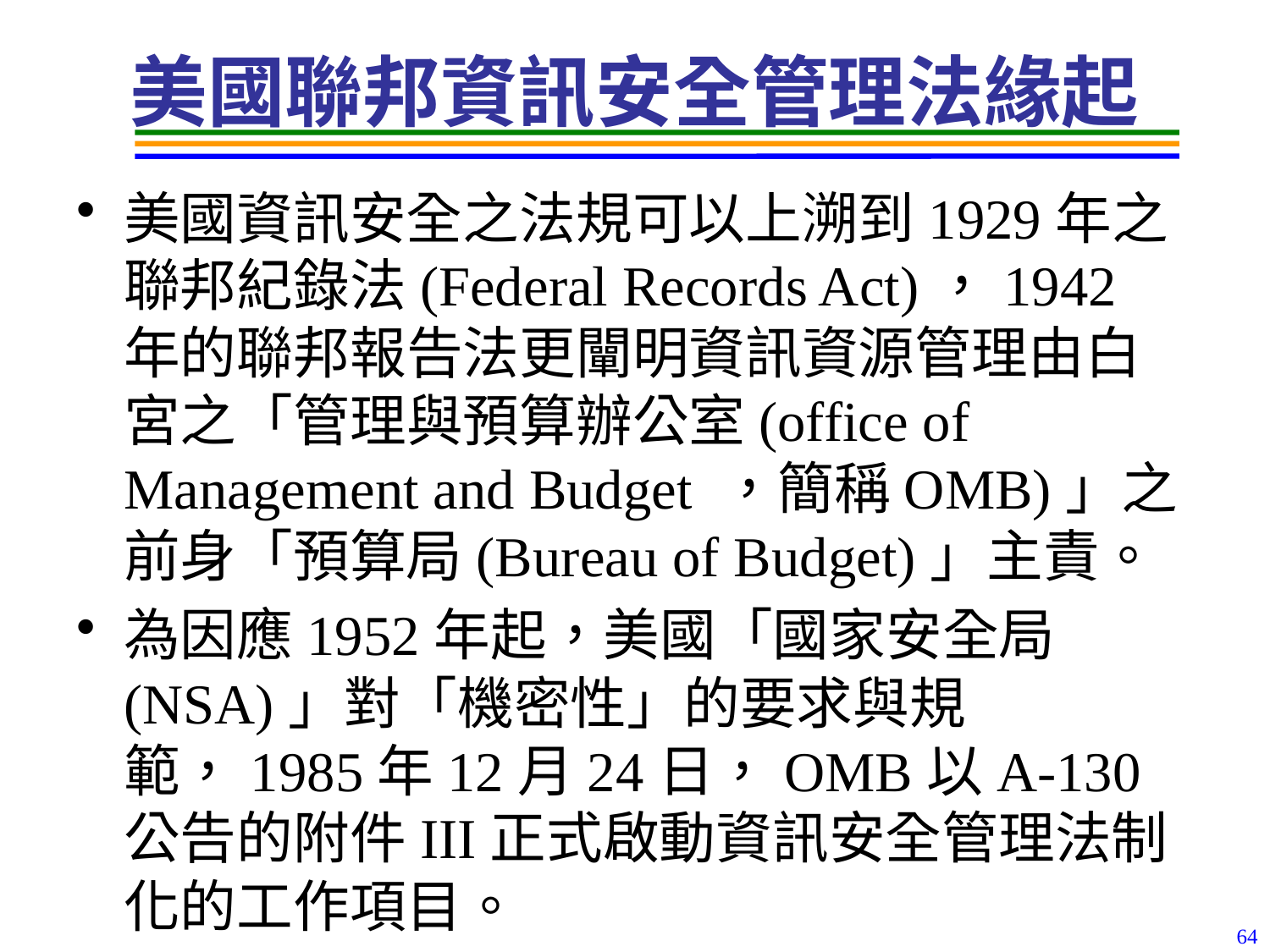

# 美國聯邦資訊安全管理法緣起
美國資訊安全之法規可以上溯到1929年之聯邦紀錄法(Federal Records Act)，1942 年的聯邦報告法更闡明資訊資源管理由白宮之「管理與預算辦公室(office of Management and Budget ，簡稱OMB)」之前身「預算局(Bureau of Budget)」主責。
為因應1952年起，美國「國家安全局(NSA)」對「機密性」的要求與規範，1985年12月24日，OMB以A-130公告的附件III正式啟動資訊安全管理法制化的工作項目。

64